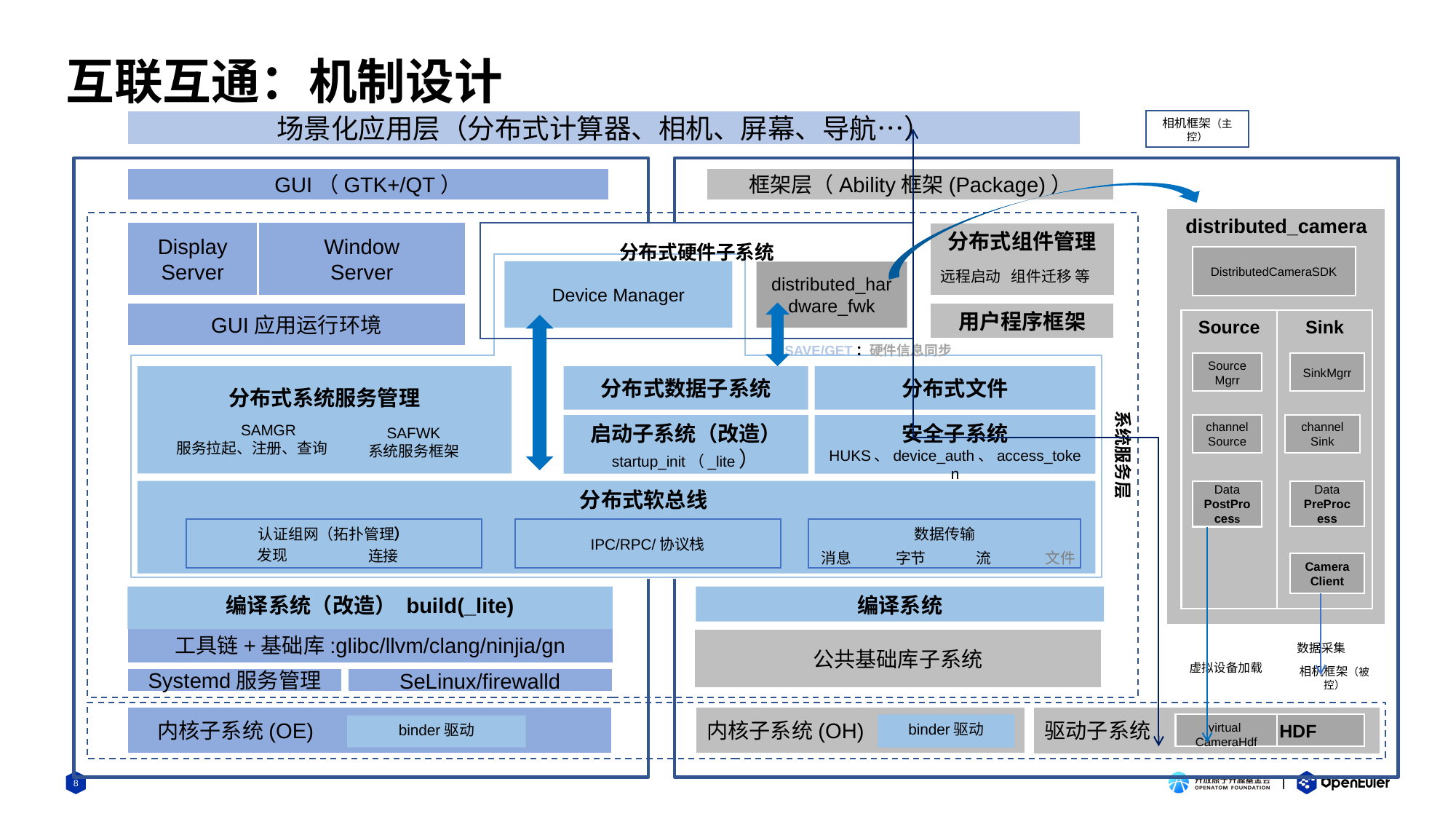

# 互联互通：机制设计
场景化应用层（分布式计算器、相机、屏幕、导航…）
相机框架（主控）

GUI（GTK+/QT）
框架层（Ability框架(Package)）

distributed_camera
系统服务层
Display Server

Window
Server
分布式组件管理
分布式硬件子系统
DistributedCameraSDK

Device Manager
远程启动   组件迁移 等
distributed_hardware_fwk

用户程序框架

GUI应用运行环境
Source
Sink

SAVE/GET：硬件信息同步

SourceMgrr
SinkMgrr

分布式数据子系统
分布式文件
分布式系统服务管理
SAMGR
服务拉起、注册、查询
SAFWK
系统服务框架
启动子系统（改造）
startup_init（_lite）
安全子系统
HUKS、device_auth、access_token
channel
Source
channel
Sink
          分布式软总线
Data
PostProcess
Data
PreProcess
认证组网（拓扑管理）
IPC/RPC/协议栈
数据传输
发现
连接
消息
字节
文件
流
Camera
Client
编译系统（改造） build(_lite)
编译系统
工具链+基础库:glibc/llvm/clang/ninjia/gn
公共基础库子系统
数据采集
虚拟设备加载
相机框架（被控）
Systemd服务管理
SeLinux/firewalld

   内核子系统(OE)
驱动子系统
内核子系统(OH)
           HDF
binder驱动
virtual  CameraHdf
binder驱动